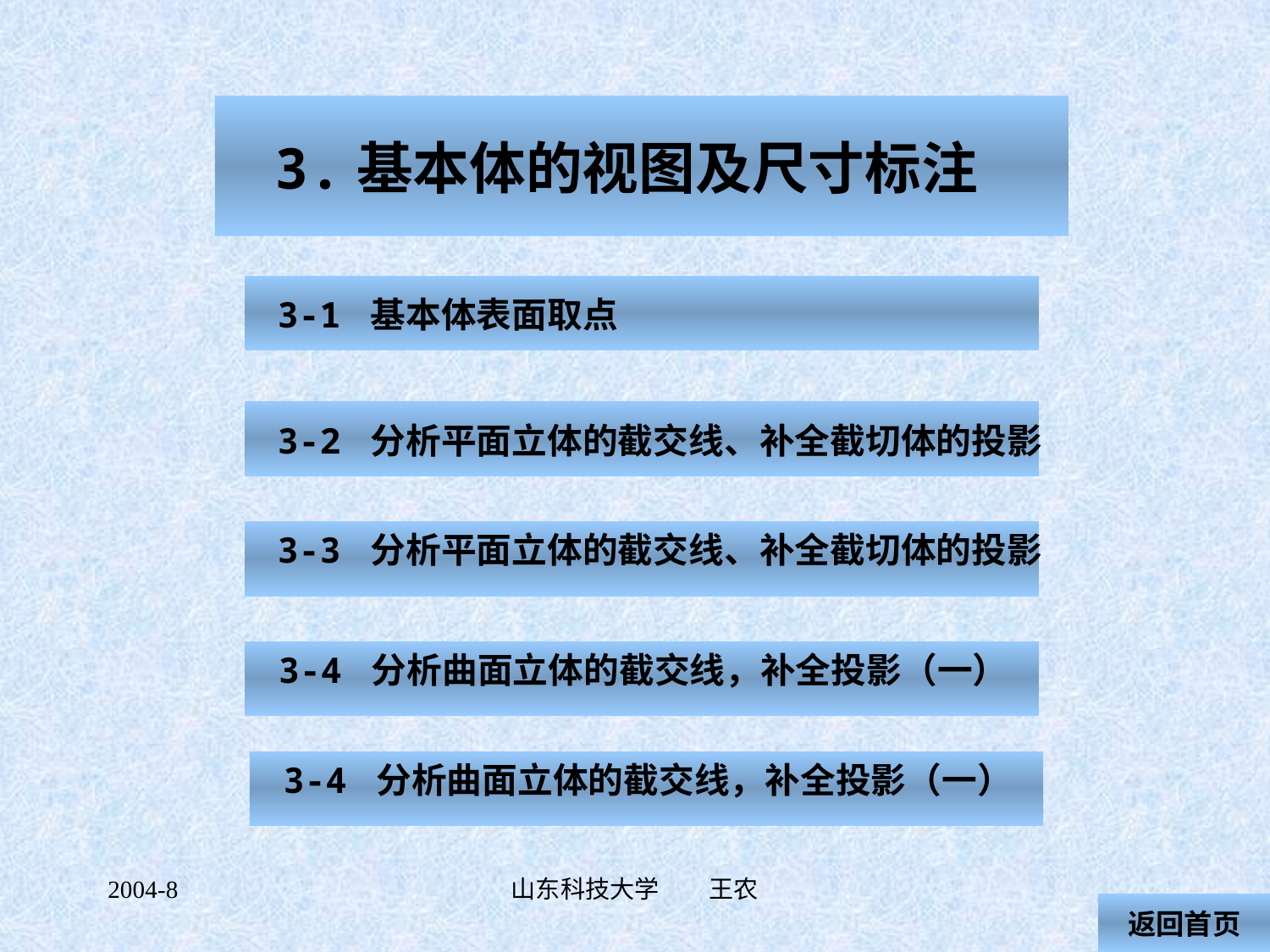

# 3.基本体的视图及尺寸标注

3-1 基本体表面取点

3-2 分析平面立体的截交线、补全截切体的投影

3-3 分析平面立体的截交线、补全截切体的投影

3-4 分析曲面立体的截交线，补全投影（一）

3-4 分析曲面立体的截交线，补全投影（一）
2004-8
山东科技大学         王农
1
返回首页